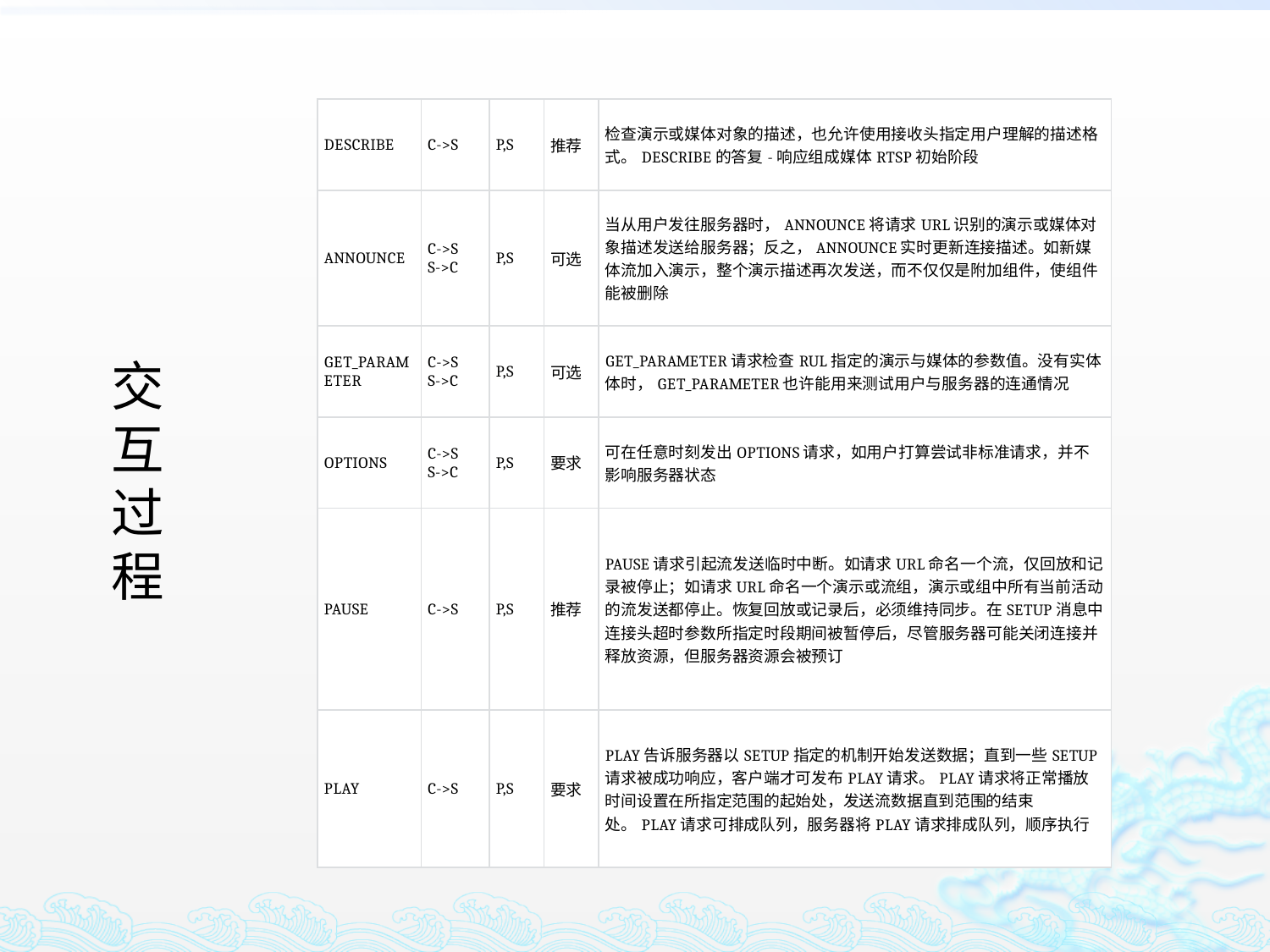

| DESCRIBE | C->S | P,S | 推荐 | 检查演示或媒体对象的描述，也允许使用接收头指定用户理解的描述格式。DESCRIBE的答复-响应组成媒体RTSP初始阶段 |
| --- | --- | --- | --- | --- |
| ANNOUNCE | C->S S->C | P,S | 可选 | 当从用户发往服务器时，ANNOUNCE将请求URL识别的演示或媒体对象描述发送给服务器；反之，ANNOUNCE实时更新连接描述。如新媒体流加入演示，整个演示描述再次发送，而不仅仅是附加组件，使组件能被删除 |
| GET\_PARAMETER | C->S S->C | P,S | 可选 | GET\_PARAMETER请求检查RUL指定的演示与媒体的参数值。没有实体体时，GET\_PARAMETER也许能用来测试用户与服务器的连通情况 |
| OPTIONS | C->S S->C | P,S | 要求 | 可在任意时刻发出OPTIONS请求，如用户打算尝试非标准请求，并不影响服务器状态 |
| PAUSE | C->S | P,S | 推荐 | PAUSE请求引起流发送临时中断。如请求URL命名一个流，仅回放和记录被停止；如请求URL命名一个演示或流组，演示或组中所有当前活动的流发送都停止。恢复回放或记录后，必须维持同步。在SETUP消息中连接头超时参数所指定时段期间被暂停后，尽管服务器可能关闭连接并释放资源，但服务器资源会被预订 |
| PLAY | C->S | P,S | 要求 | PLAY告诉服务器以SETUP指定的机制开始发送数据；直到一些SETUP请求被成功响应，客户端才可发布PLAY请求。PLAY请求将正常播放时间设置在所指定范围的起始处，发送流数据直到范围的结束处。PLAY请求可排成队列，服务器将PLAY请求排成队列，顺序执行 |
交
互
过
程